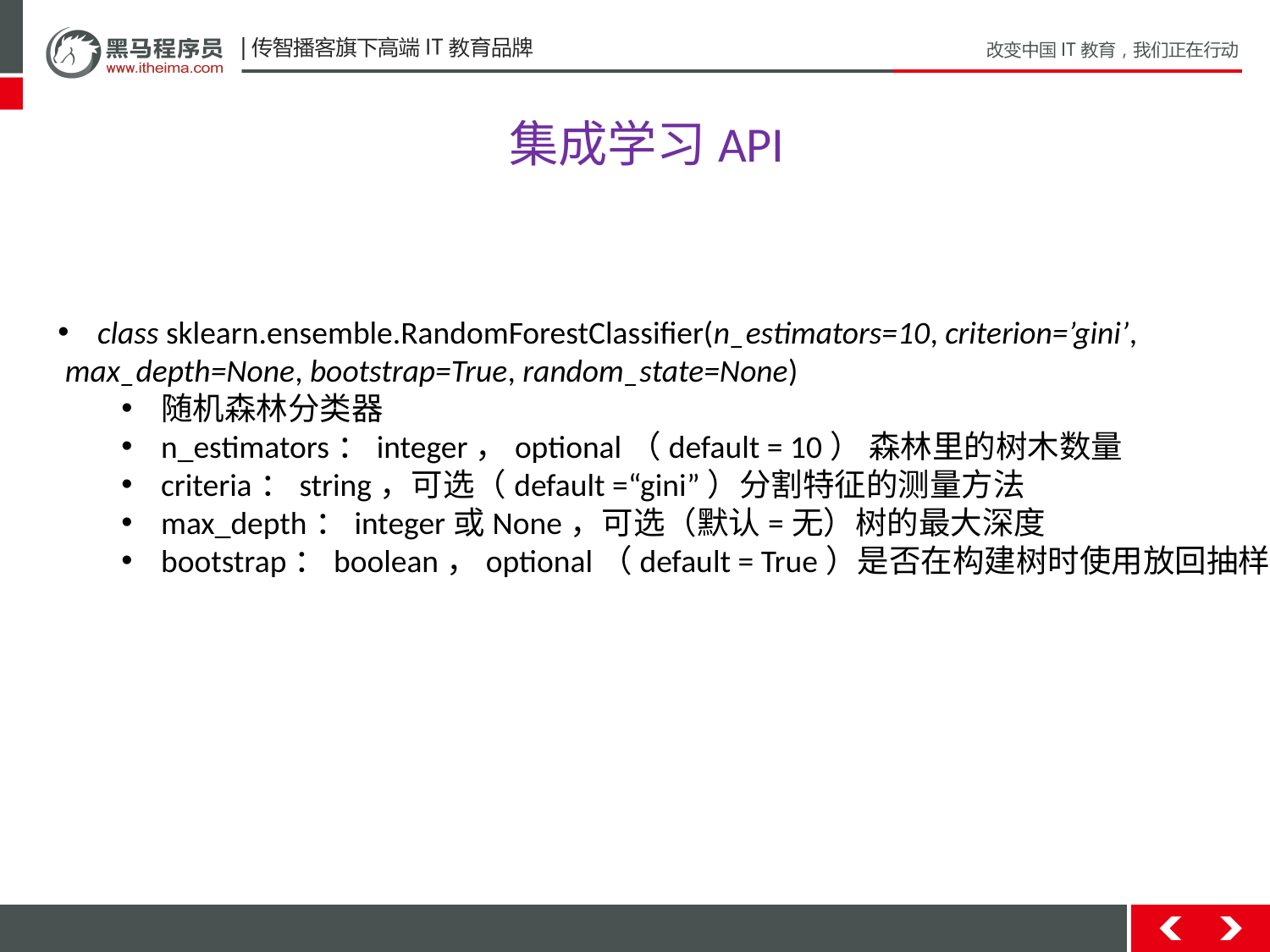

集成学习API
class sklearn.ensemble.RandomForestClassifier(n_estimators=10, criterion=’gini’,
 max_depth=None, bootstrap=True, random_state=None)
随机森林分类器
n_estimators：integer，optional（default = 10） 森林里的树木数量
criteria：string，可选（default =“gini”）分割特征的测量方法
max_depth：integer或None，可选（默认=无）树的最大深度
bootstrap：boolean，optional（default = True）是否在构建树时使用放回抽样